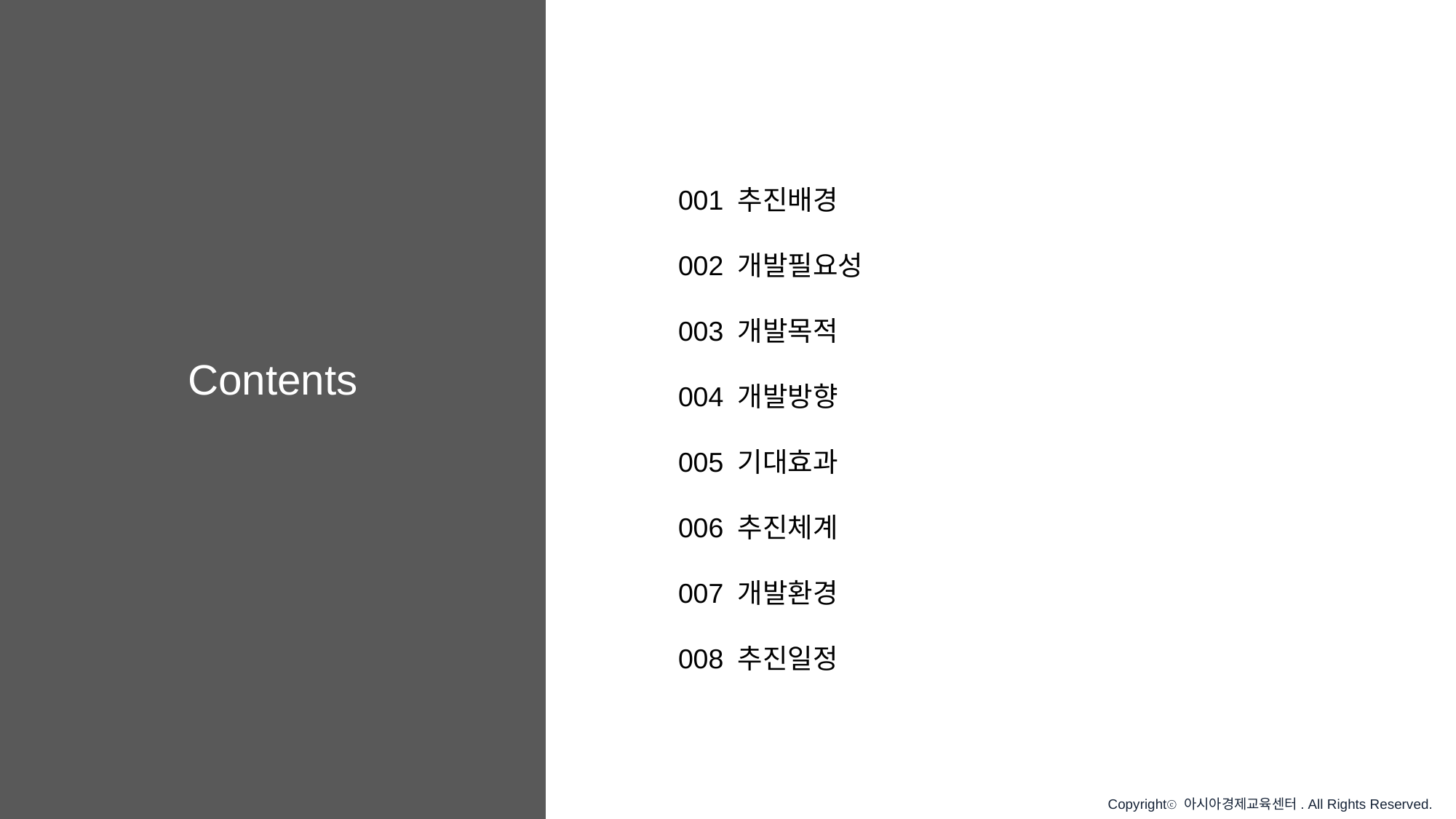

001 추진배경
002 개발필요성
003 개발목적
004 개발방향
005 기대효과
006 추진체계
007 개발환경
008 추진일정

# Contents